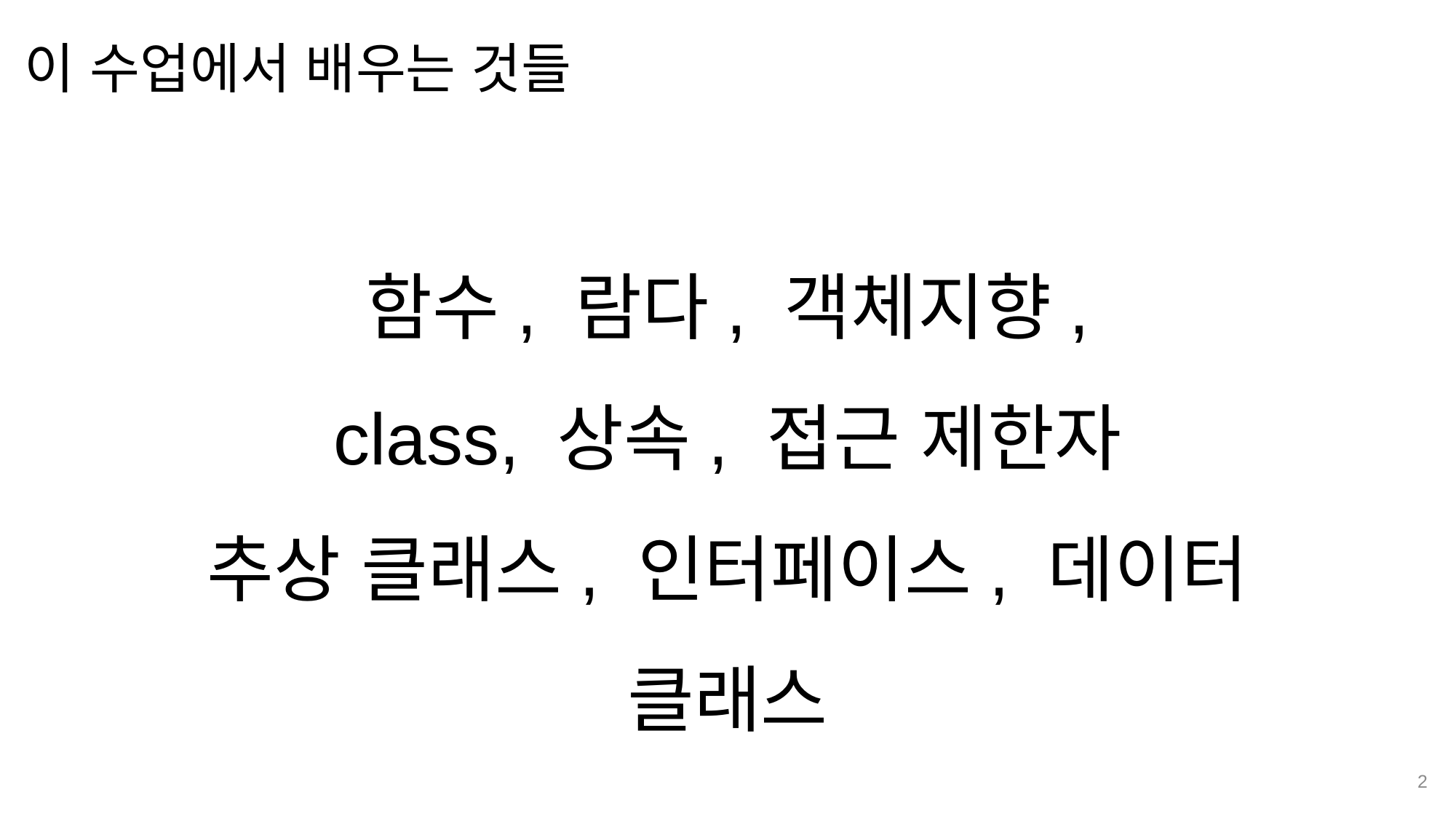

이 수업에서 배우는 것들
나눔스퀘어OTF ExtraBold
나눔스퀘어OTF Bold
나눔스퀘어OTF
함수, 람다, 객체지향,
class, 상속, 접근 제한자
추상 클래스, 인터페이스, 데이터 클래스
나눔스퀘어_ac ExtraBold
나눔스퀘어_ac Bold
나눔스퀘어_ac
나눔스퀘어 ExtraBold
나눔스퀘어 Bold
나눔스퀘어
나눔스퀘어 Light
2